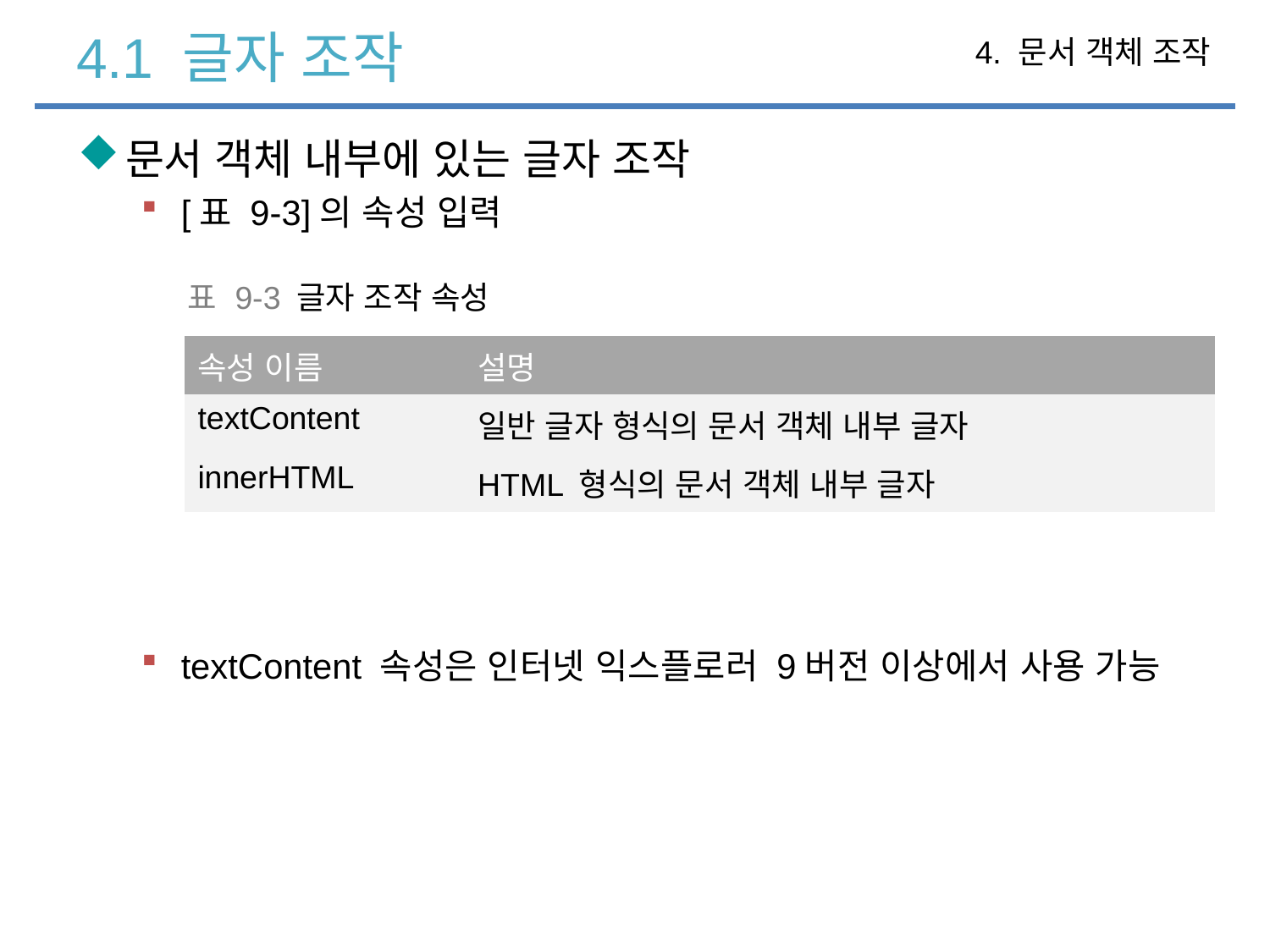

# 4.1 글자 조작
4. 문서 객체 조작
문서 객체 내부에 있는 글자 조작
[표 9-3]의 속성 입력

textContent 속성은 인터넷 익스플로러 9버전 이상에서 사용 가능
| 표 9-3 글자 조작 속성 |
| --- |
| 속성 이름 | 설명 |
| --- | --- |
| textContent | 일반 글자 형식의 문서 객체 내부 글자 |
| innerHTML | HTML 형식의 문서 객체 내부 글자 |